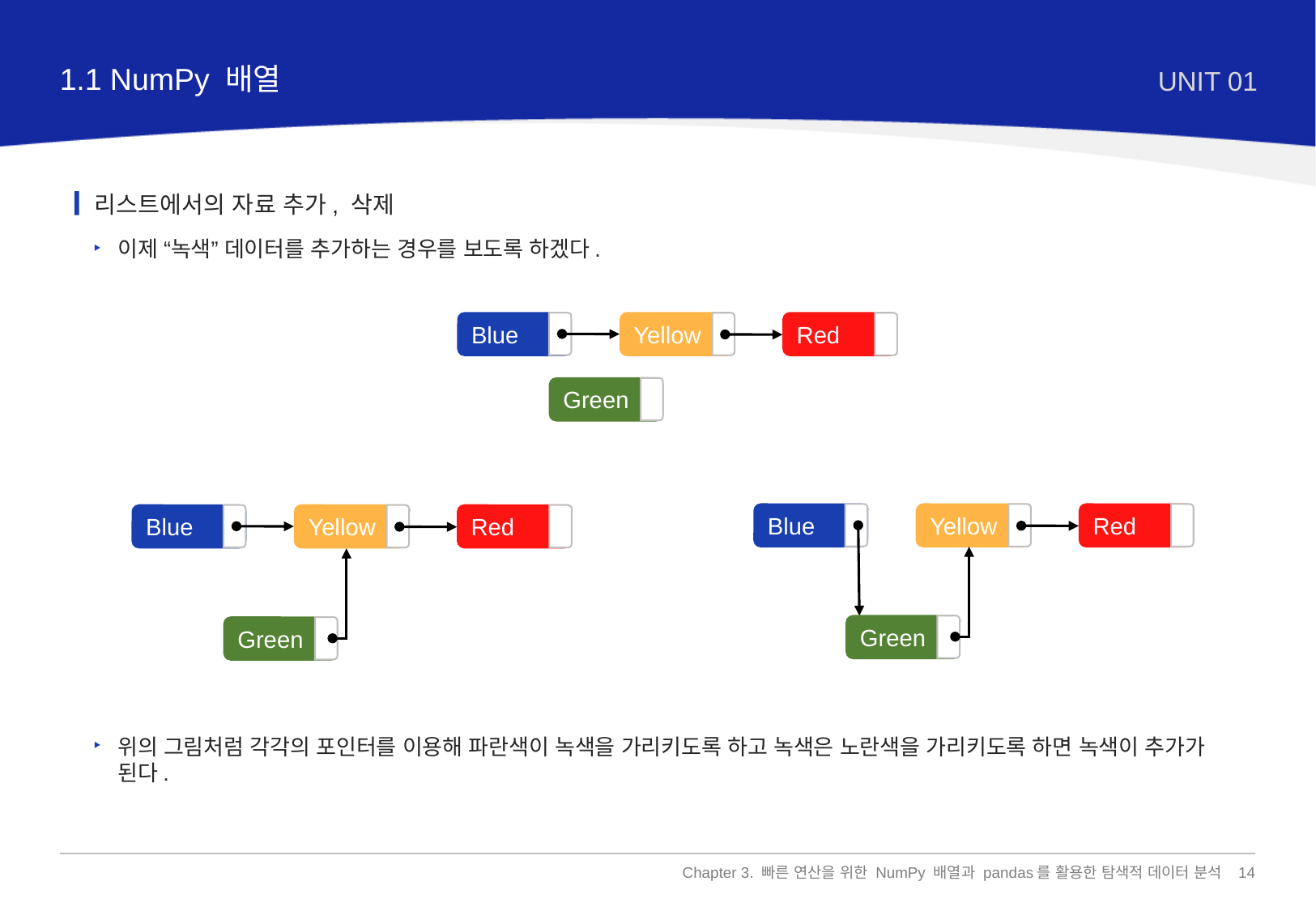

1.1 NumPy 배열
UNIT 01
리스트에서의 자료 추가, 삭제

이제 “녹색” 데이터를 추가하는 경우를 보도록 하겠다.
Blue
Yellow
Red

Green

Blue
Yellow
Red
Blue
Yellow
Red

Green
Green

위의 그림처럼 각각의 포인터를 이용해 파란색이 녹색을 가리키도록 하고 녹색은 노란색을 가리키도록 하면 녹색이 추가가 된다.